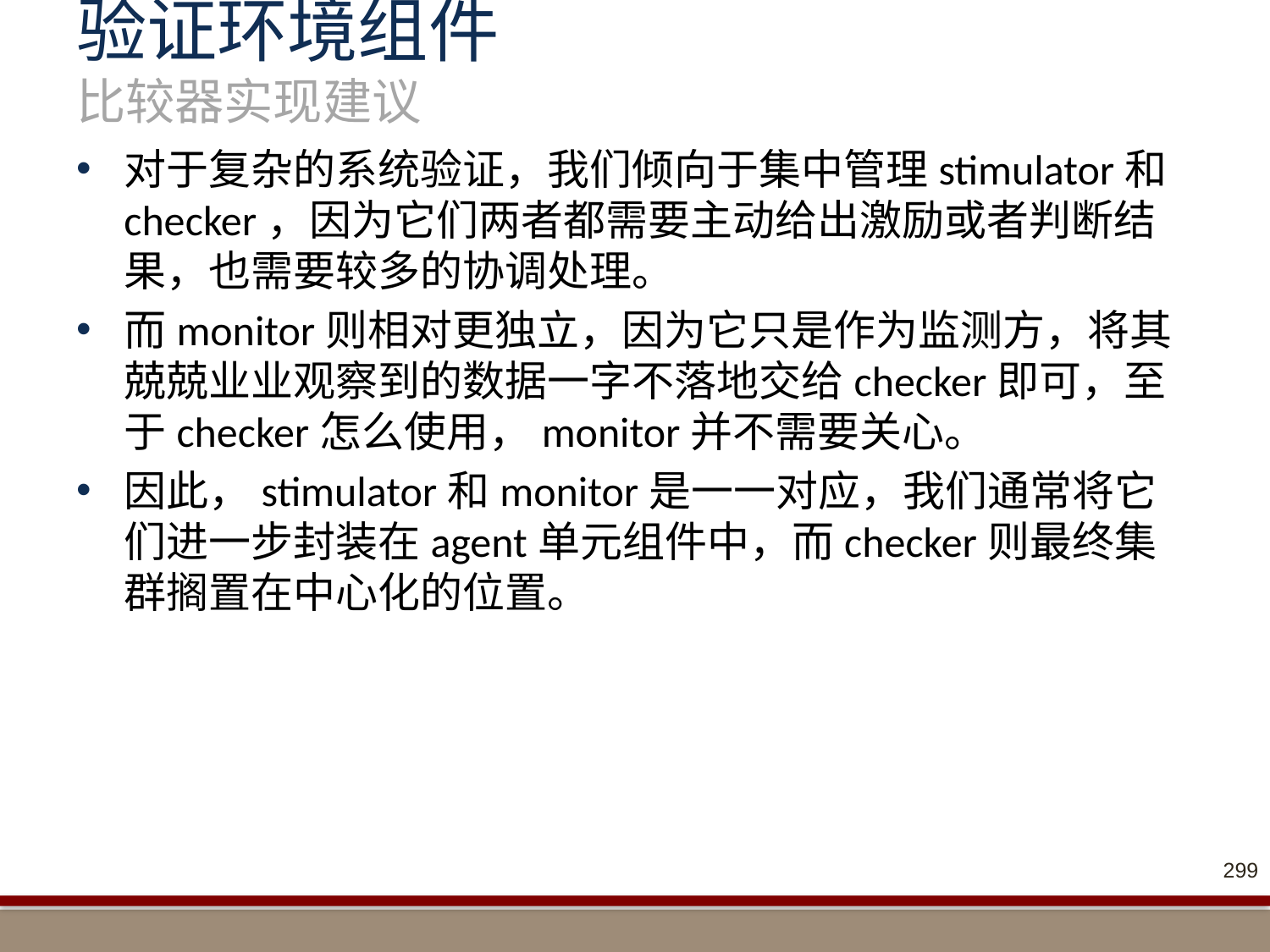

# 验证环境组件 比较器实现建议
对于复杂的系统验证，我们倾向于集中管理stimulator和checker，因为它们两者都需要主动给出激励或者判断结果，也需要较多的协调处理。
而monitor则相对更独立，因为它只是作为监测方，将其兢兢业业观察到的数据一字不落地交给checker即可，至于checker怎么使用，monitor并不需要关心。
因此，stimulator和monitor是一一对应，我们通常将它们进一步封装在agent单元组件中，而checker则最终集群搁置在中心化的位置。

299